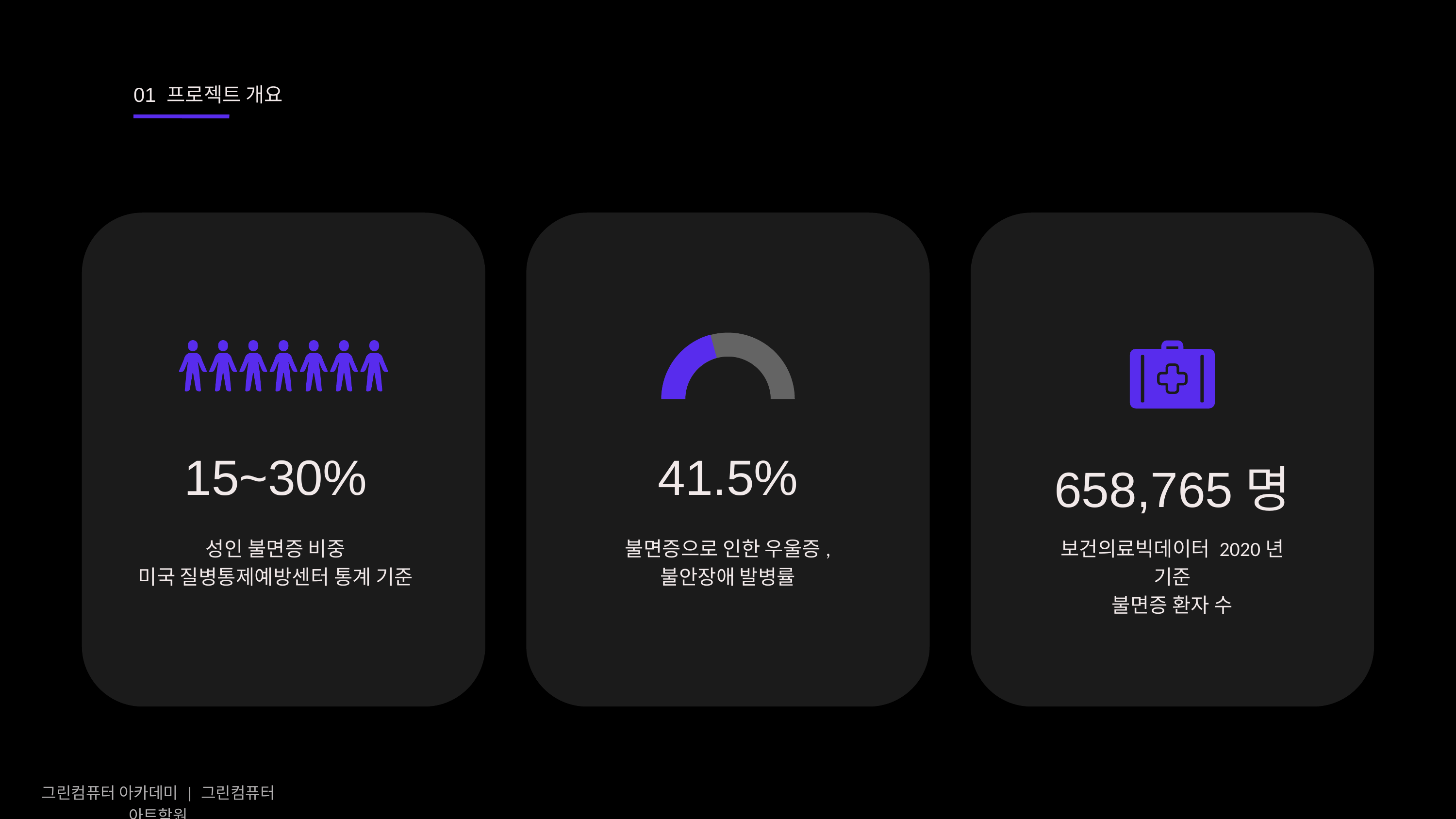

01 프로젝트 개요

15~30%
성인 불면증 비중
미국 질병통제예방센터 통계 기준

41.5%
불면증으로 인한 우울증, 불안장애 발병률
658,765명
보건의료빅데이터 2020년 기준
불면증 환자 수
그린컴퓨터 아카데미 | 그린컴퓨터 아트학원